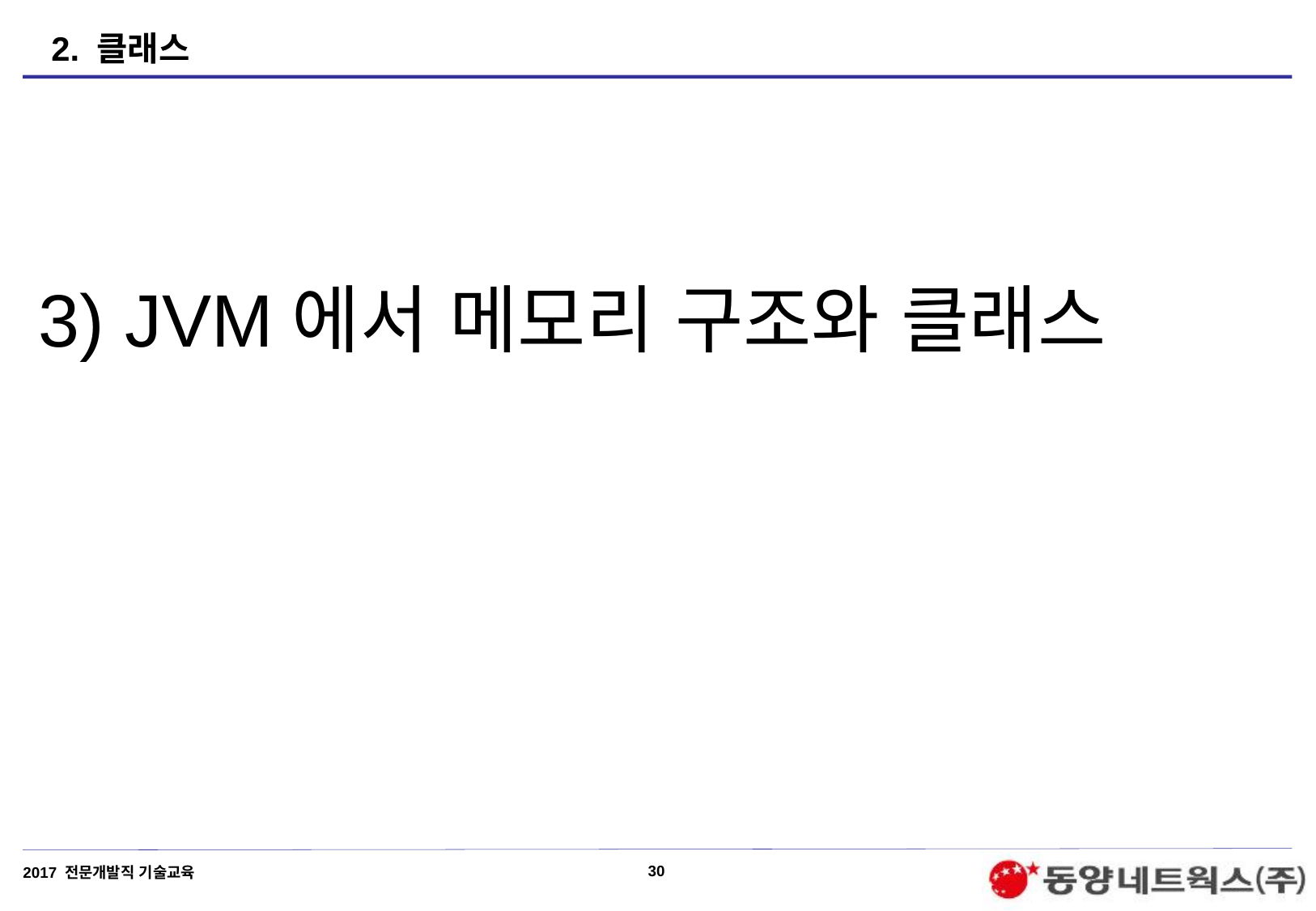

# 2. 클래스

3) JVM에서 메모리 구조와 클래스